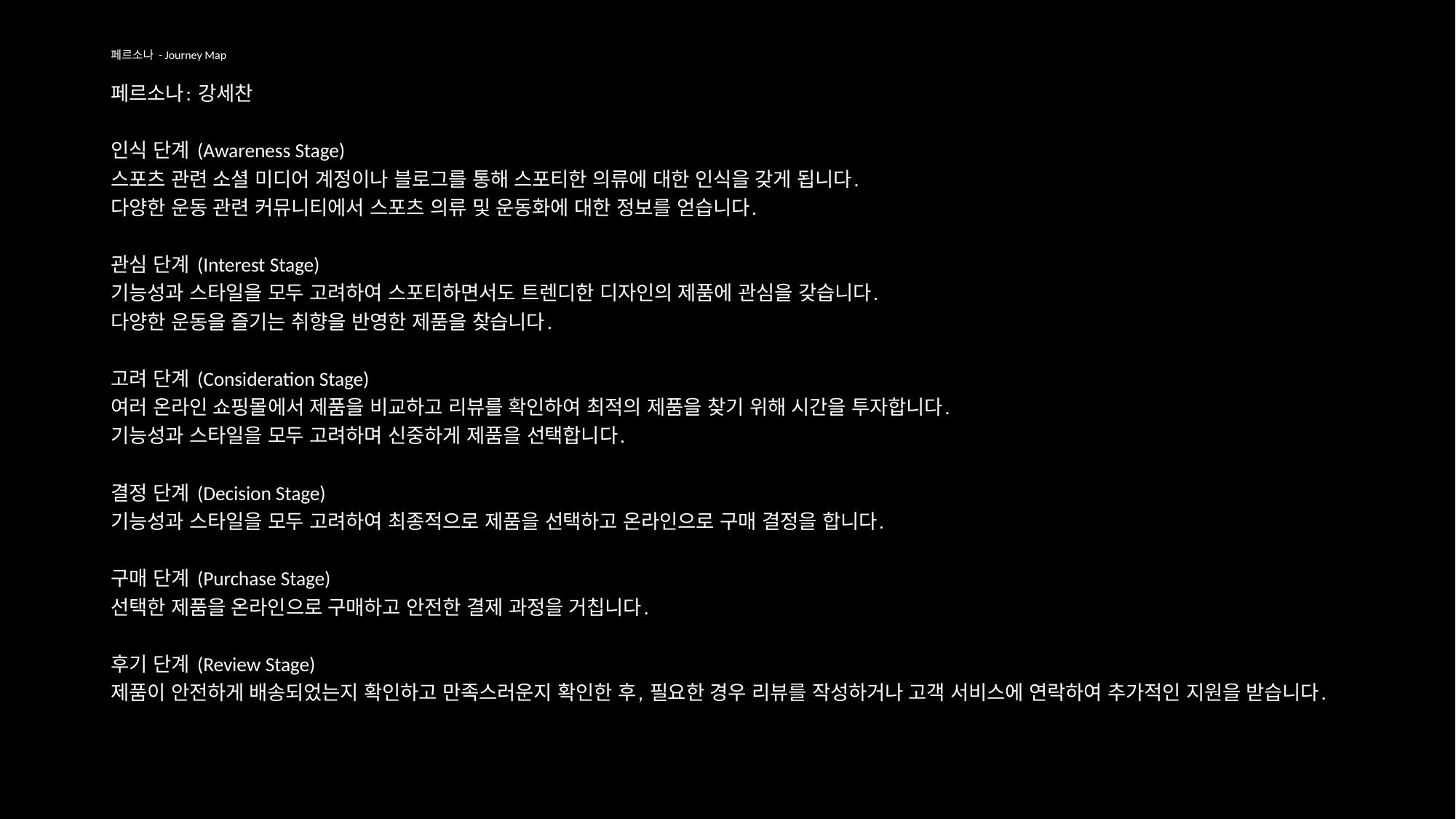

# 페르소나 - Journey Map
페르소나: 강세찬

인식 단계 (Awareness Stage)
스포츠 관련 소셜 미디어 계정이나 블로그를 통해 스포티한 의류에 대한 인식을 갖게 됩니다.
다양한 운동 관련 커뮤니티에서 스포츠 의류 및 운동화에 대한 정보를 얻습니다.

관심 단계 (Interest Stage)
기능성과 스타일을 모두 고려하여 스포티하면서도 트렌디한 디자인의 제품에 관심을 갖습니다.
다양한 운동을 즐기는 취향을 반영한 제품을 찾습니다.

고려 단계 (Consideration Stage)
여러 온라인 쇼핑몰에서 제품을 비교하고 리뷰를 확인하여 최적의 제품을 찾기 위해 시간을 투자합니다.
기능성과 스타일을 모두 고려하며 신중하게 제품을 선택합니다.

결정 단계 (Decision Stage)
기능성과 스타일을 모두 고려하여 최종적으로 제품을 선택하고 온라인으로 구매 결정을 합니다.

구매 단계 (Purchase Stage)
선택한 제품을 온라인으로 구매하고 안전한 결제 과정을 거칩니다.

후기 단계 (Review Stage)
제품이 안전하게 배송되었는지 확인하고 만족스러운지 확인한 후, 필요한 경우 리뷰를 작성하거나 고객 서비스에 연락하여 추가적인 지원을 받습니다.